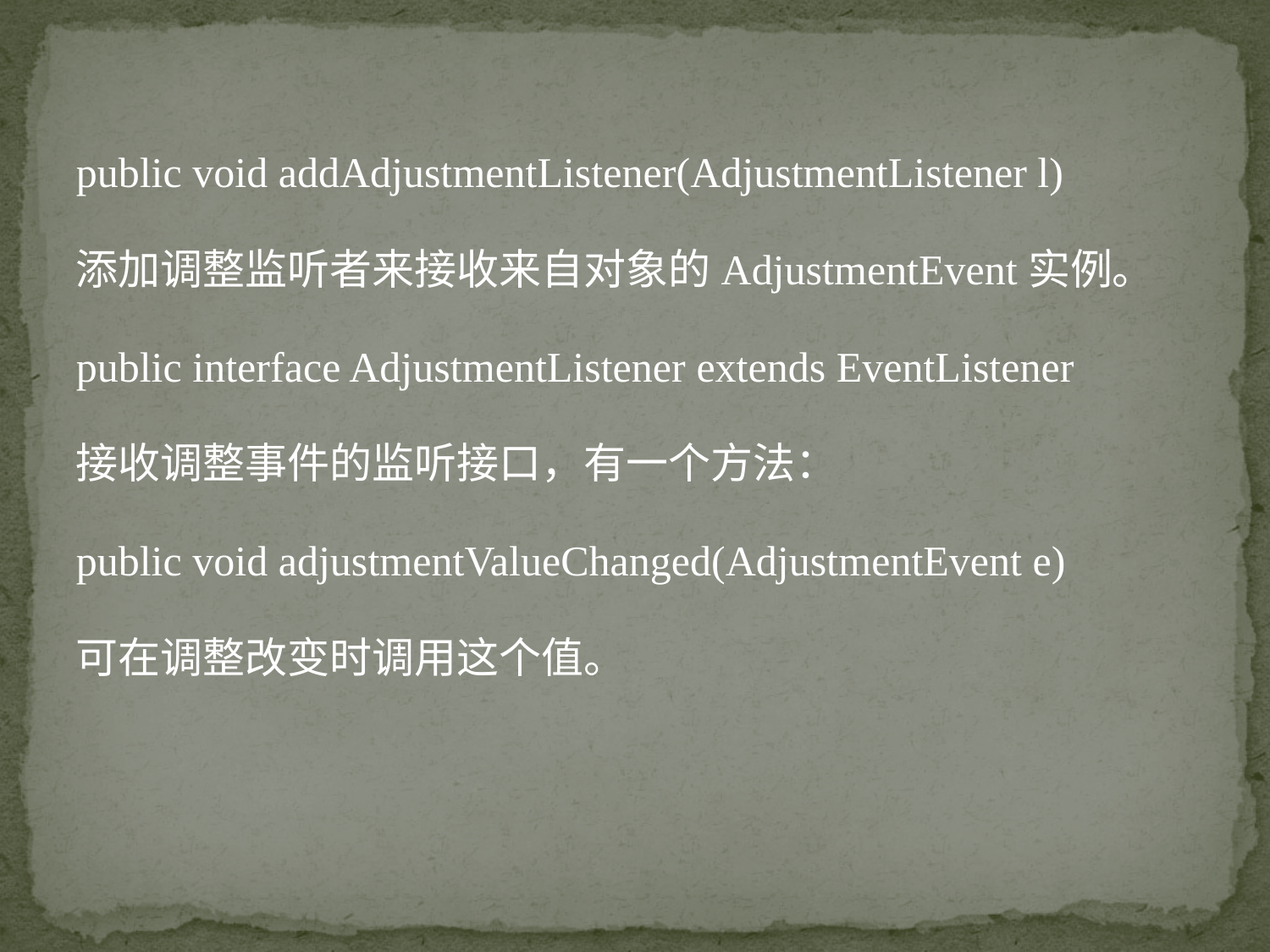

public void addAdjustmentListener(AdjustmentListener l)
添加调整监听者来接收来自对象的AdjustmentEvent实例。
public interface AdjustmentListener extends EventListener
接收调整事件的监听接口，有一个方法：
public void adjustmentValueChanged(AdjustmentEvent e)
可在调整改变时调用这个值。